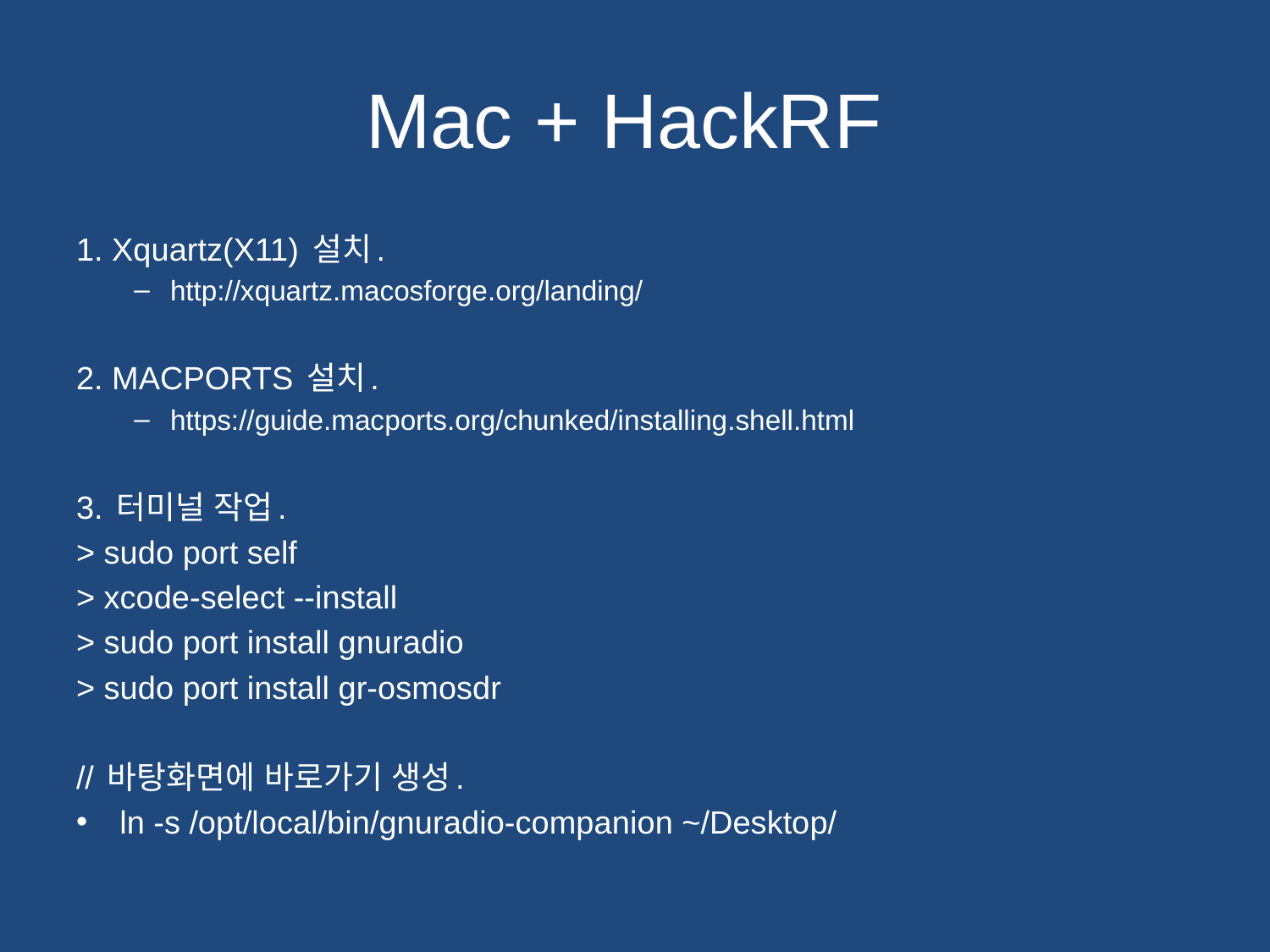

# Mac + HackRF
1. Xquartz(X11) 설치.
http://xquartz.macosforge.org/landing/

2. MACPORTS 설치.
https://guide.macports.org/chunked/installing.shell.html

3. 터미널 작업.
> sudo port self
> xcode-select --install
> sudo port install gnuradio
> sudo port install gr-osmosdr

// 바탕화면에 바로가기 생성.
ln -s /opt/local/bin/gnuradio-companion ~/Desktop/